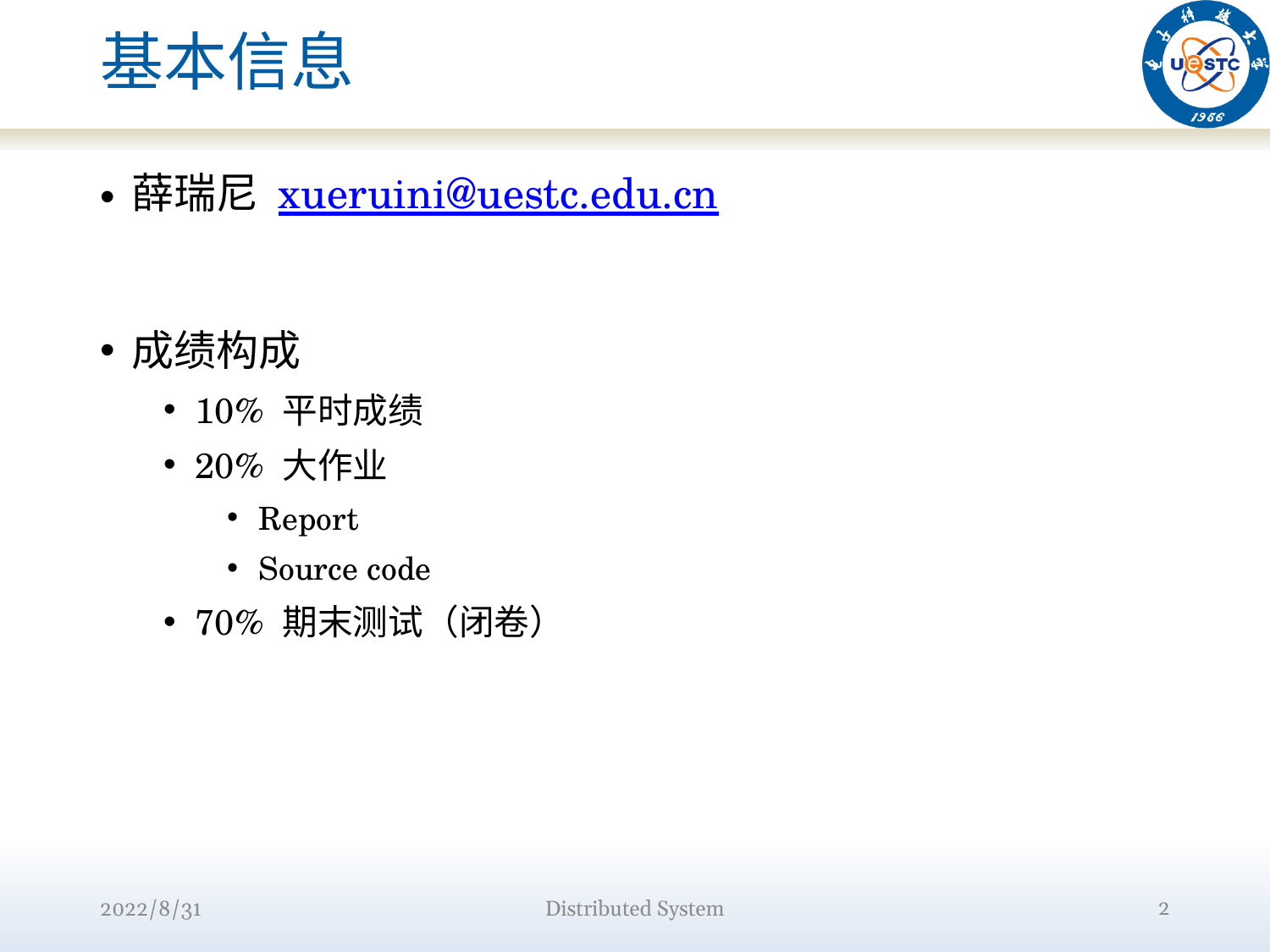

# 基本信息
薛瑞尼 xueruini@uestc.edu.cn

成绩构成
10% 平时成绩
20% 大作业
Report
Source code
70% 期末测试（闭卷）

2022/8/31
Distributed System
2